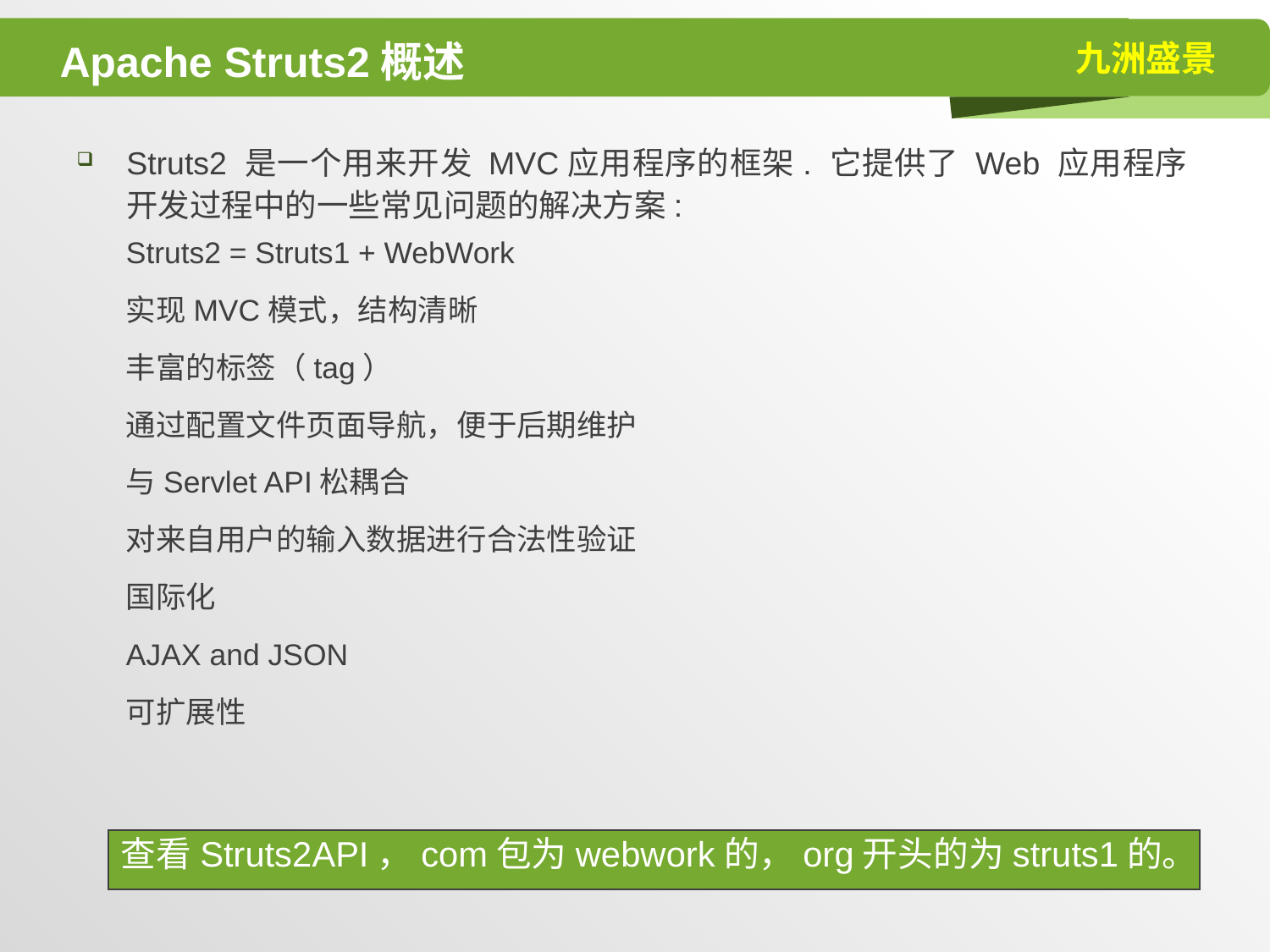

# Apache Struts2概述
Struts2 是一个用来开发 MVC应用程序的框架. 它提供了 Web 应用程序开发过程中的一些常见问题的解决方案:
Struts2 = Struts1 + WebWork
实现MVC模式，结构清晰
丰富的标签（tag）
通过配置文件页面导航，便于后期维护
与Servlet API松耦合
对来自用户的输入数据进行合法性验证
国际化
AJAX and JSON
可扩展性
查看Struts2API，com包为webwork的，org开头的为struts1的。